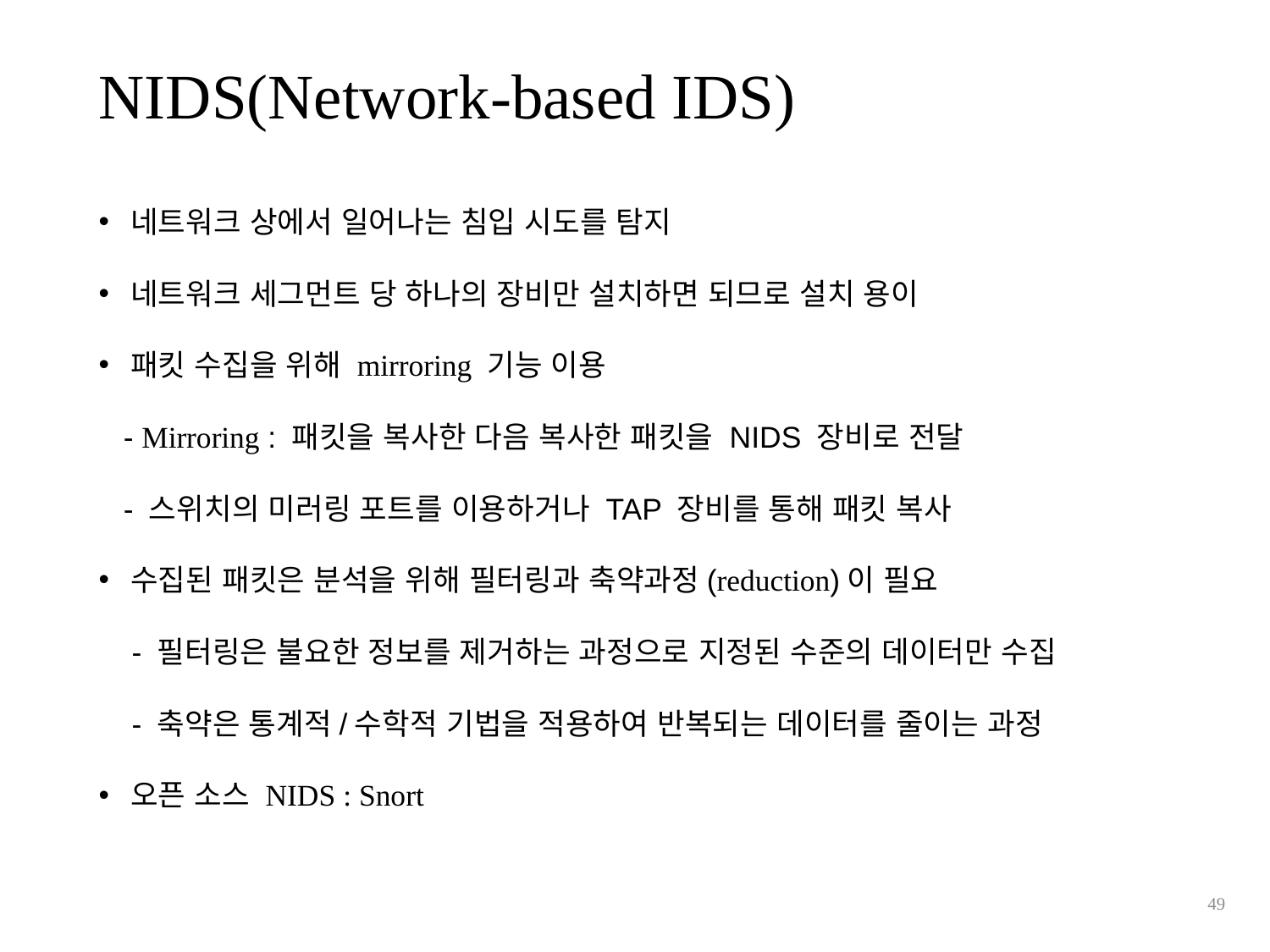

# NIDS(Network-based IDS)
네트워크 상에서 일어나는 침입 시도를 탐지
네트워크 세그먼트 당 하나의 장비만 설치하면 되므로 설치 용이
패킷 수집을 위해 mirroring 기능 이용
   - Mirroring : 패킷을 복사한 다음 복사한 패킷을 NIDS 장비로 전달
   - 스위치의 미러링 포트를 이용하거나 TAP 장비를 통해 패킷 복사
수집된 패킷은 분석을 위해 필터링과 축약과정(reduction)이 필요
    - 필터링은 불요한 정보를 제거하는 과정으로 지정된 수준의 데이터만 수집
    - 축약은 통계적/수학적 기법을 적용하여 반복되는 데이터를 줄이는 과정
오픈 소스 NIDS : Snort

49